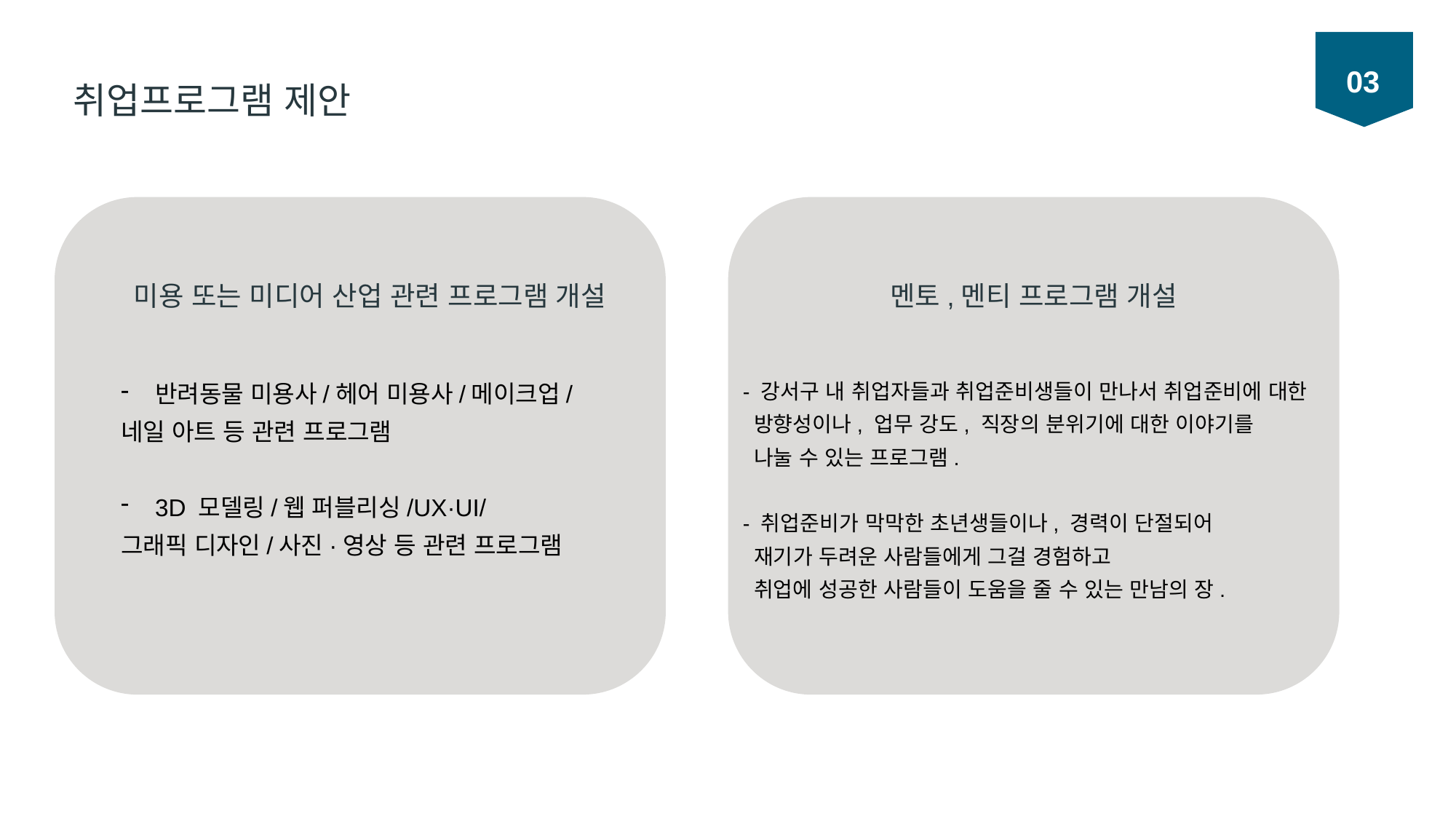

03
취업프로그램 제안

멘토,멘티 프로그램 개설

미용 또는 미디어 산업 관련 프로그램 개설

반려동물 미용사/헤어 미용사/메이크업/
네일 아트 등 관련 프로그램

3D 모델링/웹 퍼블리싱/UX·UI/
그래픽 디자인/사진·영상 등 관련 프로그램

- 강서구 내 취업자들과 취업준비생들이 만나서 취업준비에 대한
 방향성이나, 업무 강도, 직장의 분위기에 대한 이야기를
 나눌 수 있는 프로그램.

- 취업준비가 막막한 초년생들이나, 경력이 단절되어
 재기가 두려운 사람들에게 그걸 경험하고
 취업에 성공한 사람들이 도움을 줄 수 있는 만남의 장.